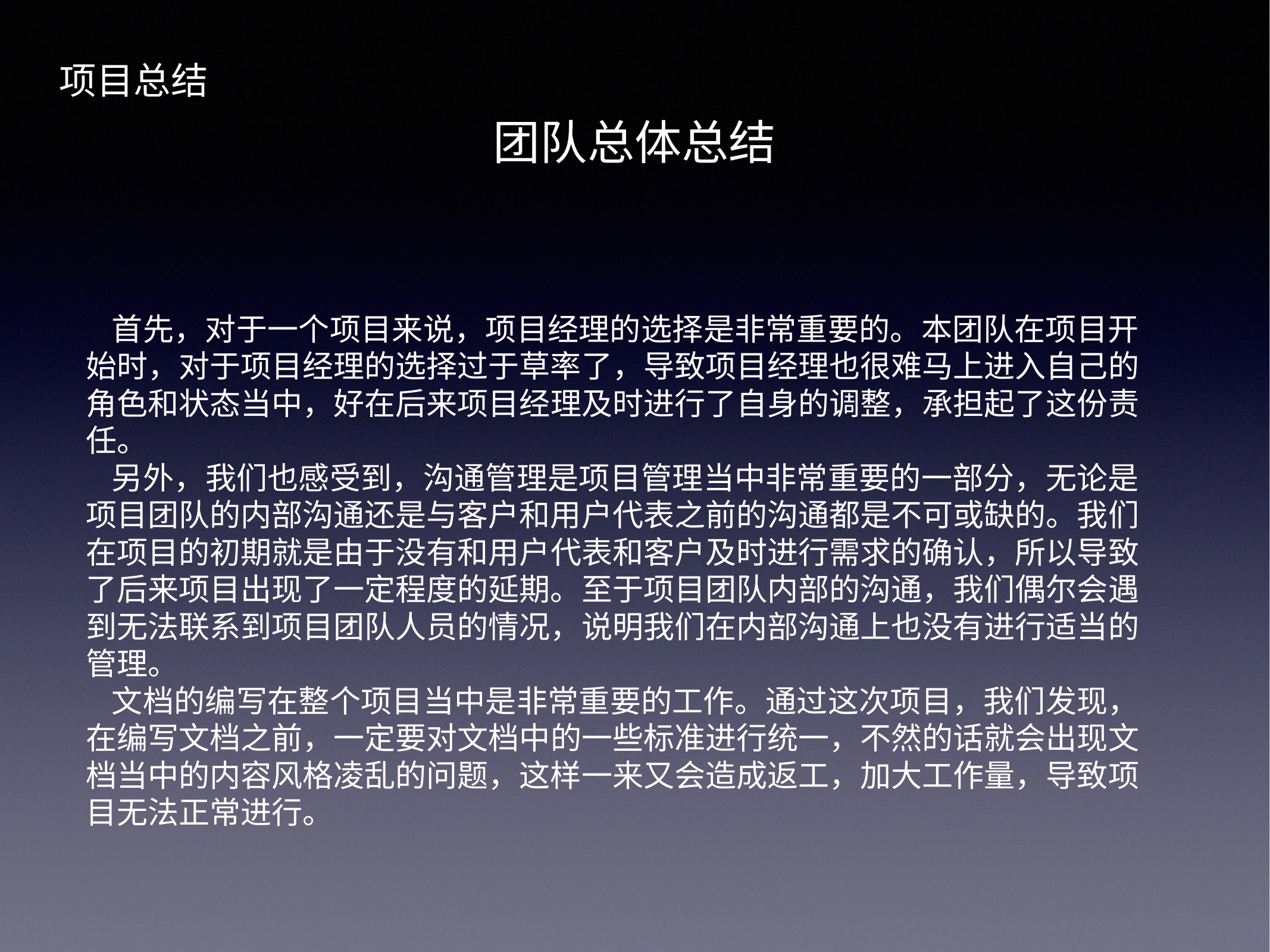

项目总结
团队总体总结
首先，对于一个项目来说，项目经理的选择是非常重要的。本团队在项目开始时，对于项目经理的选择过于草率了，导致项目经理也很难马上进入自己的角色和状态当中，好在后来项目经理及时进行了自身的调整，承担起了这份责任。
另外，我们也感受到，沟通管理是项目管理当中非常重要的一部分，无论是项目团队的内部沟通还是与客户和用户代表之前的沟通都是不可或缺的。我们在项目的初期就是由于没有和用户代表和客户及时进行需求的确认，所以导致了后来项目出现了一定程度的延期。至于项目团队内部的沟通，我们偶尔会遇到无法联系到项目团队人员的情况，说明我们在内部沟通上也没有进行适当的管理。
文档的编写在整个项目当中是非常重要的工作。通过这次项目，我们发现，在编写文档之前，一定要对文档中的一些标准进行统一，不然的话就会出现文档当中的内容风格凌乱的问题，这样一来又会造成返工，加大工作量，导致项目无法正常进行。